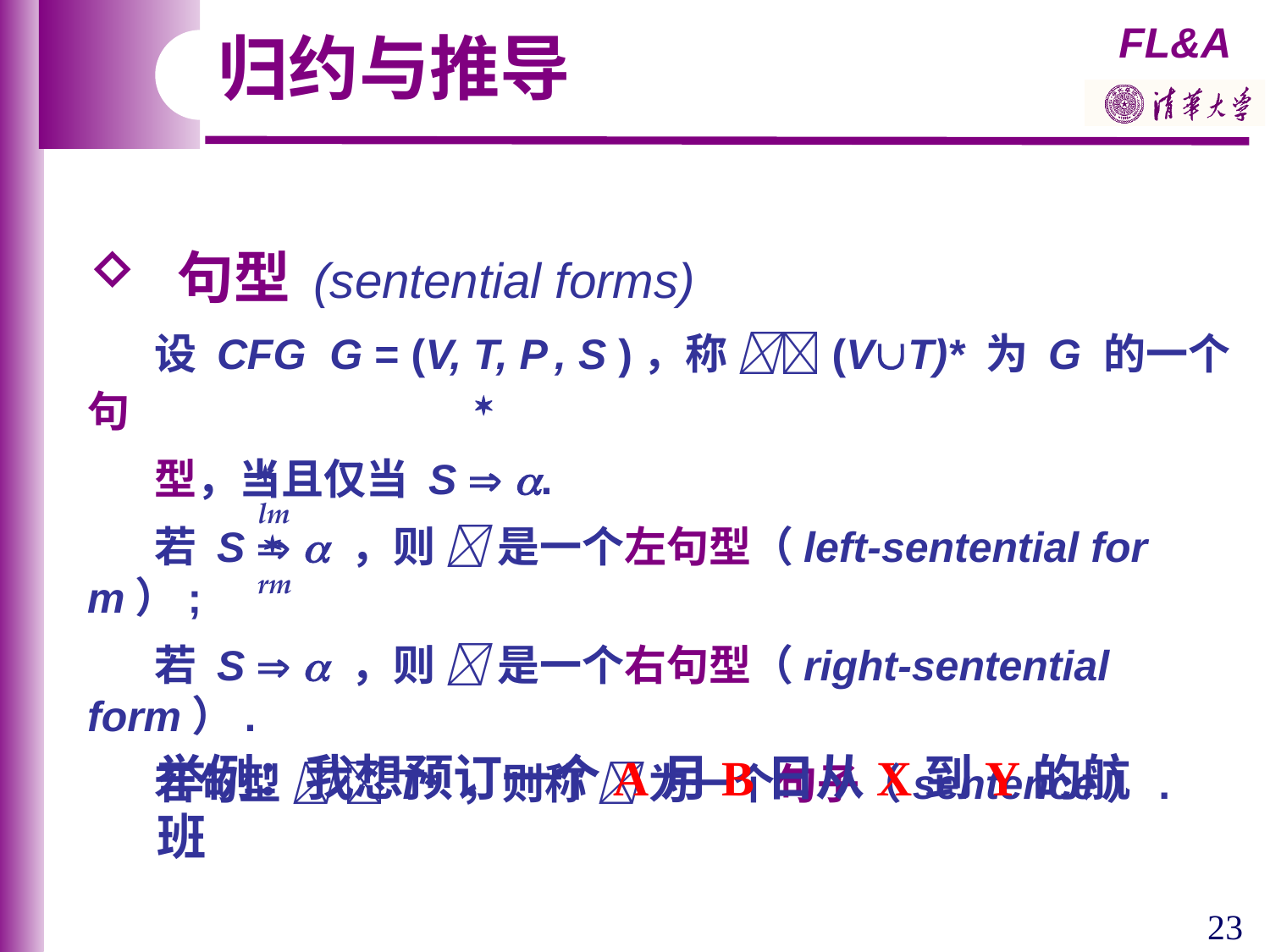

归约与推导
  句型 (sentential forms)

      设 CFG  G = (V, T, P , S )，称 α∈(V∪T)* 为 G 的一个句

      型，当且仅当 S ⇒ α.

      若 S ⇒ α ，则 α 是一个左句型（left-sentential form）;

      若 S ⇒ α ，则 α 是一个右句型（right-sentential form）.

      若句型 α ∈T* ，则称 α 为一个句子（sentence）.
∗
∗
lm
∗
rm
举例：我想预订一个A月B日从X到Y的航班
23